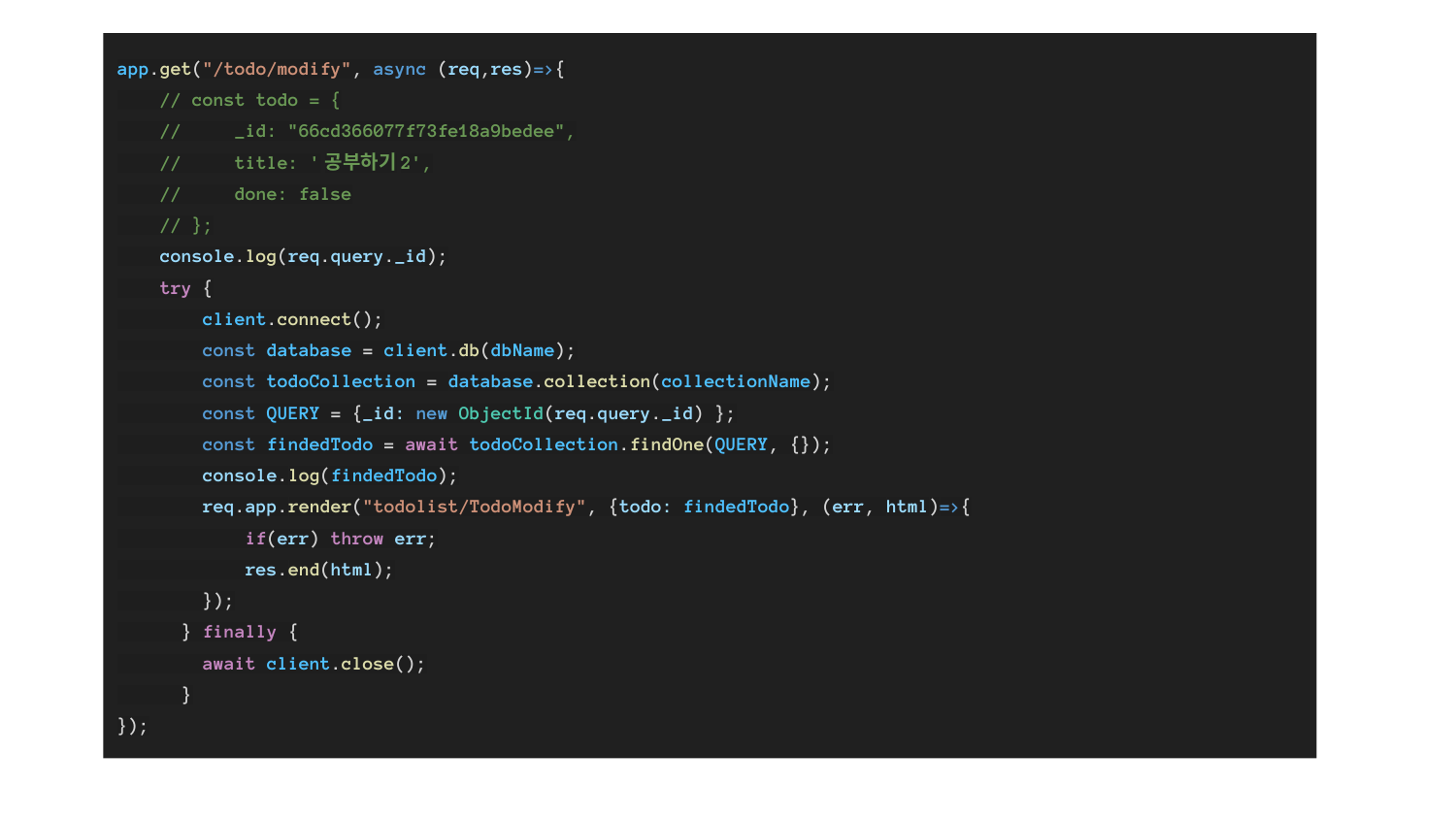

app.get("/todo/modify", async (req,res)=>{
    // const todo = {
    //     _id: "66cd366077f73fe18a9bedee",
    //     title: '공부하기2',
    //     done: false
    // };
    console.log(req.query._id);
    try {
        client.connect();
        const database = client.db(dbName);
        const todoCollection = database.collection(collectionName);
        const QUERY = {_id: new ObjectId(req.query._id) };
        const findedTodo = await todoCollection.findOne(QUERY, {});
        console.log(findedTodo);
        req.app.render("todolist/TodoModify", {todo: findedTodo}, (err, html)=>{
            if(err) throw err;
            res.end(html);
        });
      } finally {
        await client.close();
      }
});